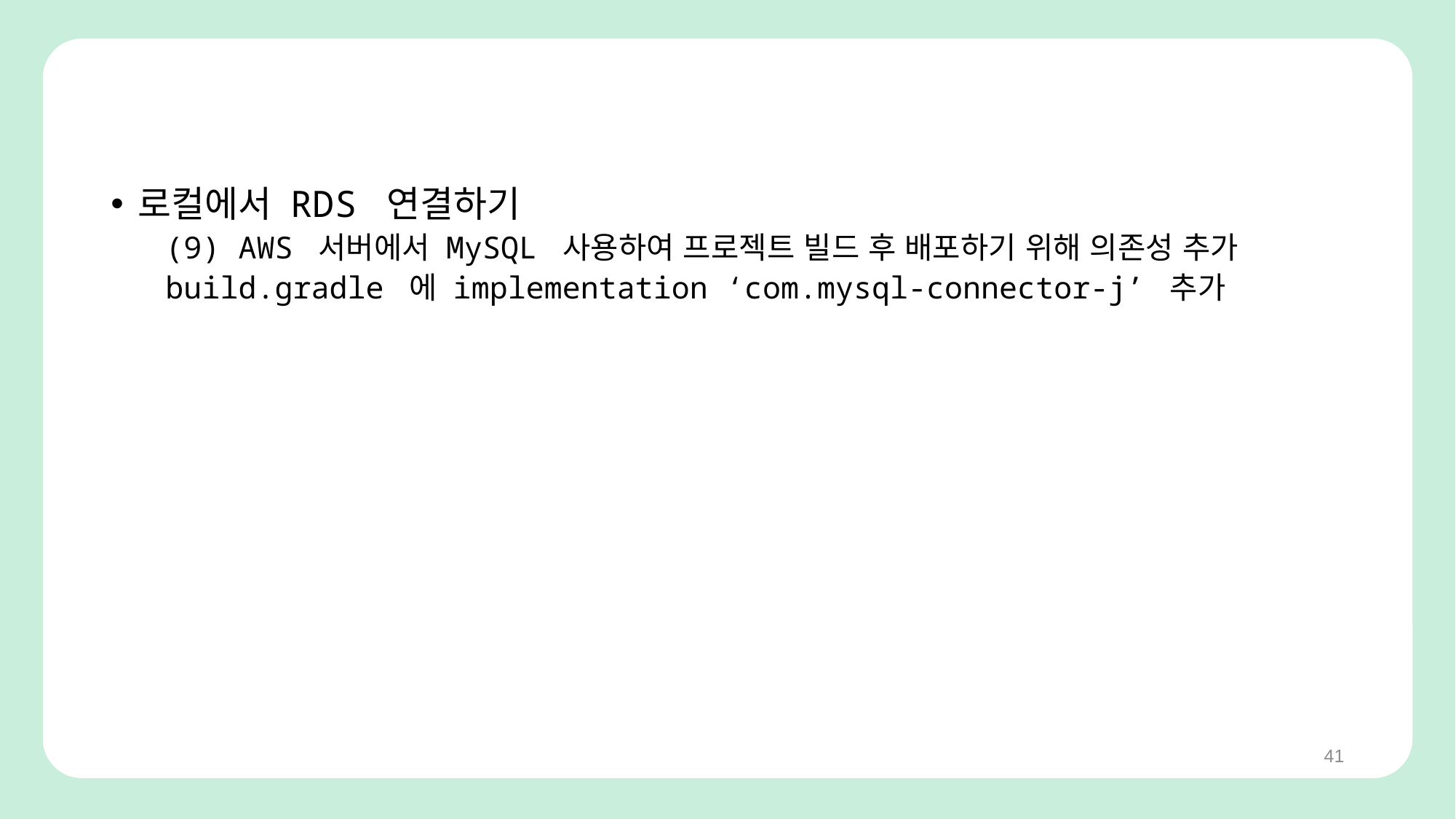

로컬에서 RDS 연결하기
(9) AWS 서버에서 MySQL 사용하여 프로젝트 빌드 후 배포하기 위해 의존성 추가
build.gradle 에 implementation ‘com.mysql-connector-j’ 추가
41